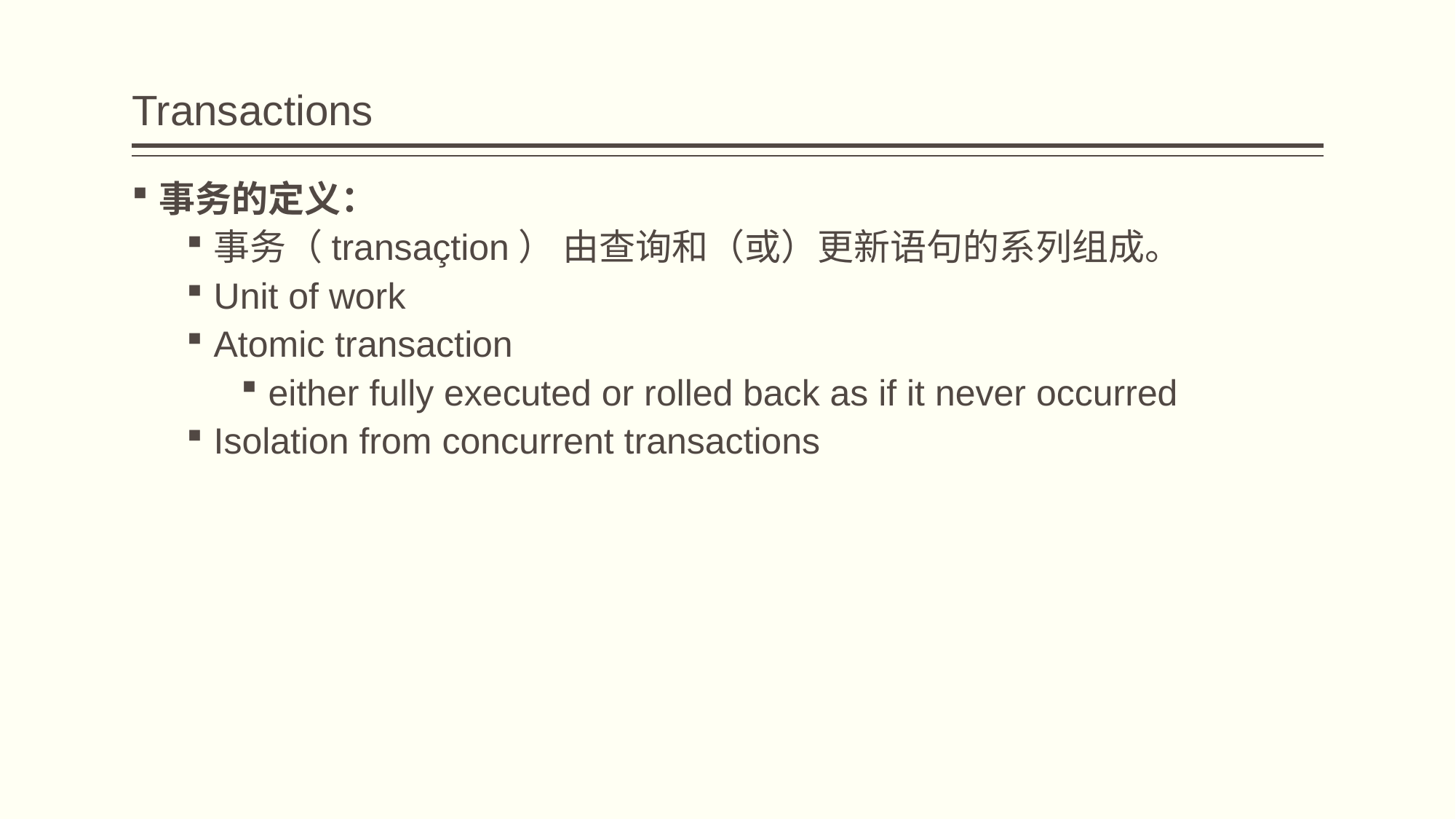

Transactions
事务的定义：
事务（transaçtion） 由查询和（或）更新语句的系列组成。
Unit of work
Atomic transaction
either fully executed or rolled back as if it never occurred
Isolation from concurrent transactions